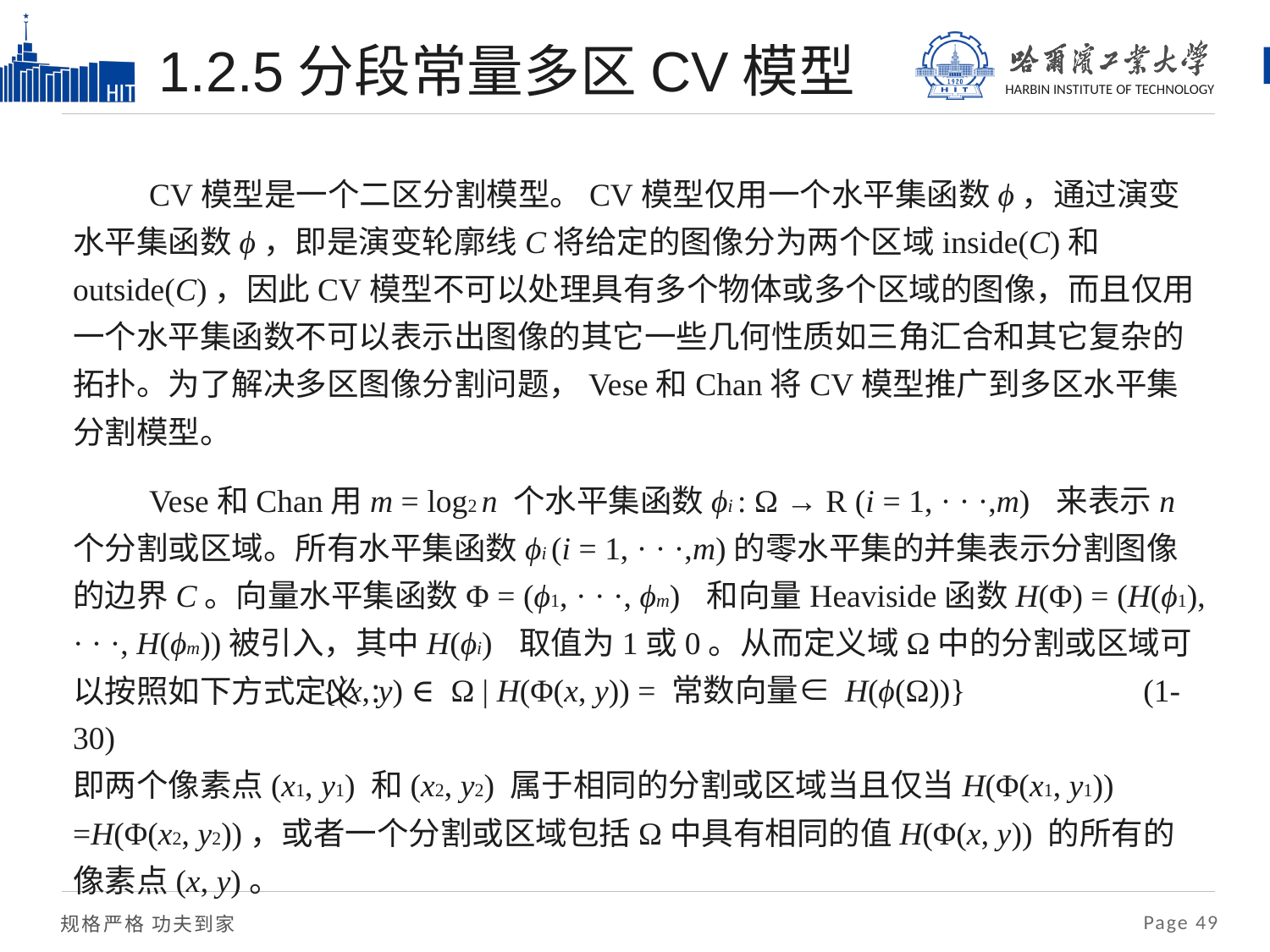

# 1.2.5分段常量多区CV模型
    CV模型是一个二区分割模型。CV模型仅用一个水平集函数ϕ，通过演变水平集函数ϕ，即是演变轮廓线C将给定的图像分为两个区域inside(C)和outside(C)，因此CV模型不可以处理具有多个物体或多个区域的图像，而且仅用一个水平集函数不可以表示出图像的其它一些几何性质如三角汇合和其它复杂的拓扑。为了解决多区图像分割问题，Vese和Chan将CV模型推广到多区水平集分割模型。
    Vese和Chan用m = log2 n 个水平集函数ϕi : Ω → R (i = 1, · · ·,m) 来表示n个分割或区域。所有水平集函数ϕi (i = 1, · · ·,m)的零水平集的并集表示分割图像的边界C。向量水平集函数Φ = (ϕ1, · · ·, ϕm) 和向量Heaviside函数H(Φ) = (H(ϕ1), · · ·, H(ϕm))被引入，其中H(ϕi) 取值为1或0。从而定义域Ω中的分割或区域可以按照如下方式定义:
                               {(x, y) ∈ Ω | H(Φ(x, y)) = 常数向量∈ H(ϕ(Ω))}                    (1-30)
即两个像素点(x1, y1) 和(x2, y2) 属于相同的分割或区域当且仅当H(Φ(x1, y1)) =H(Φ(x2, y2))，或者一个分割或区域包括Ω中具有相同的值H(Φ(x, y)) 的所有的像素点(x, y)。